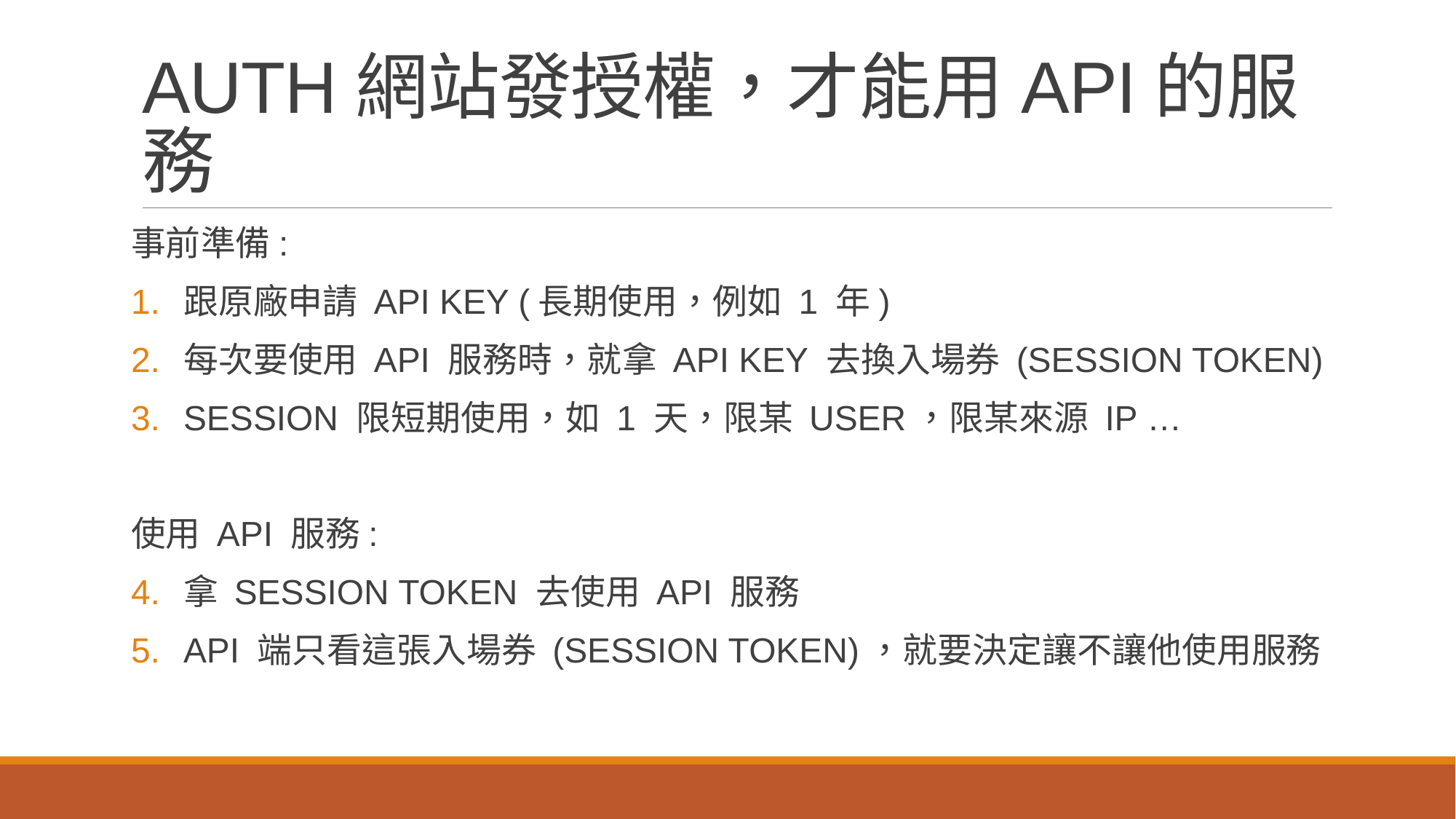

# AUTH網站發授權，才能用API的服務
事前準備:
跟原廠申請 API KEY (長期使用，例如 1 年)
每次要使用 API 服務時，就拿 API KEY 去換入場券 (SESSION TOKEN)
SESSION 限短期使用，如 1 天，限某 USER，限某來源 IP …

使用 API 服務:
拿 SESSION TOKEN 去使用 API 服務
API 端只看這張入場券 (SESSION TOKEN)，就要決定讓不讓他使用服務